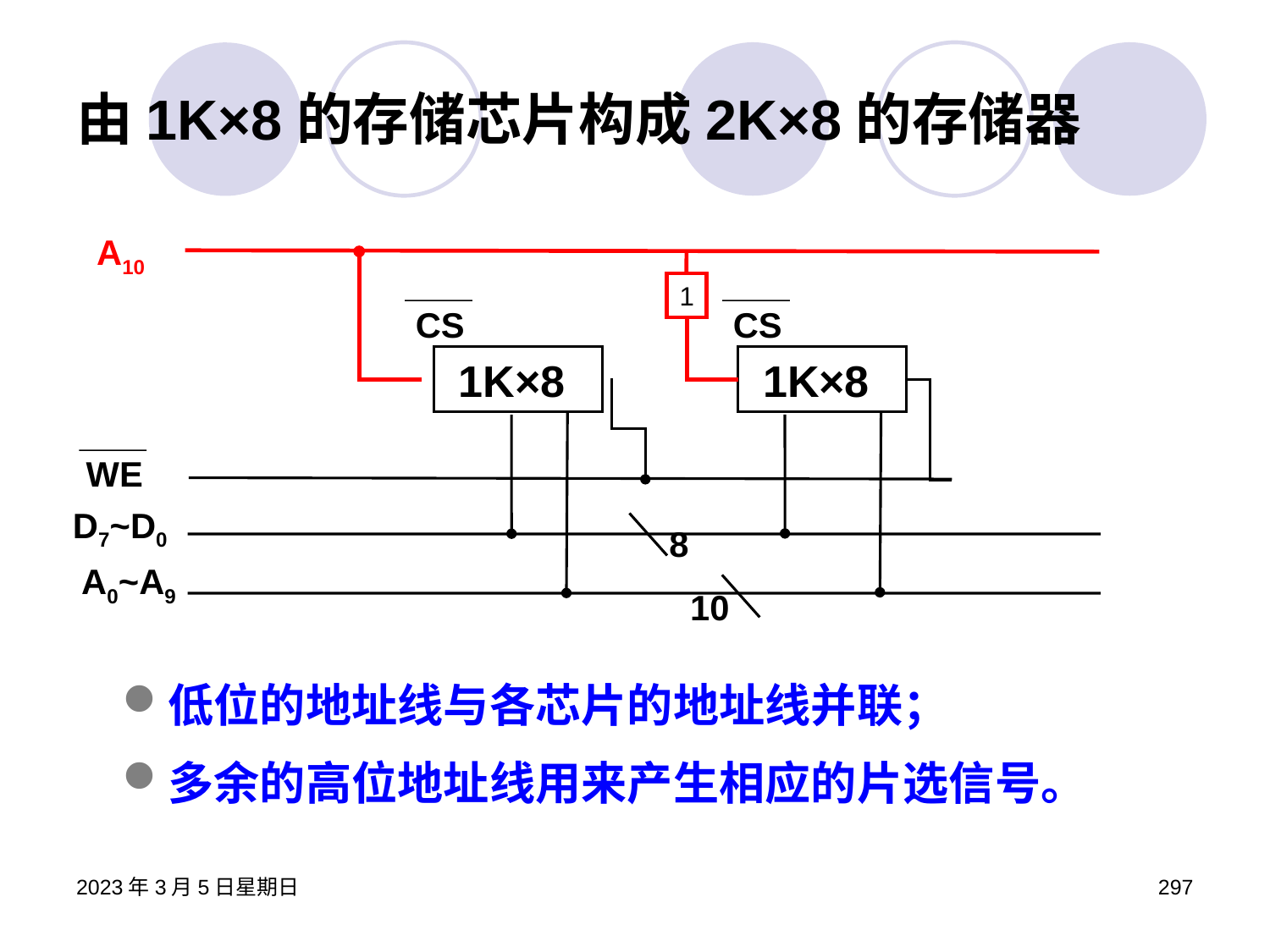

# 由1K×8的存储芯片构成2K×8的存储器
A10

1
CS

CS

 1K×8
 1K×8

WE

D7~D0

8

A0~A9

10

低位的地址线与各芯片的地址线并联；
多余的高位地址线用来产生相应的片选信号。
2023年3月5日星期日
297